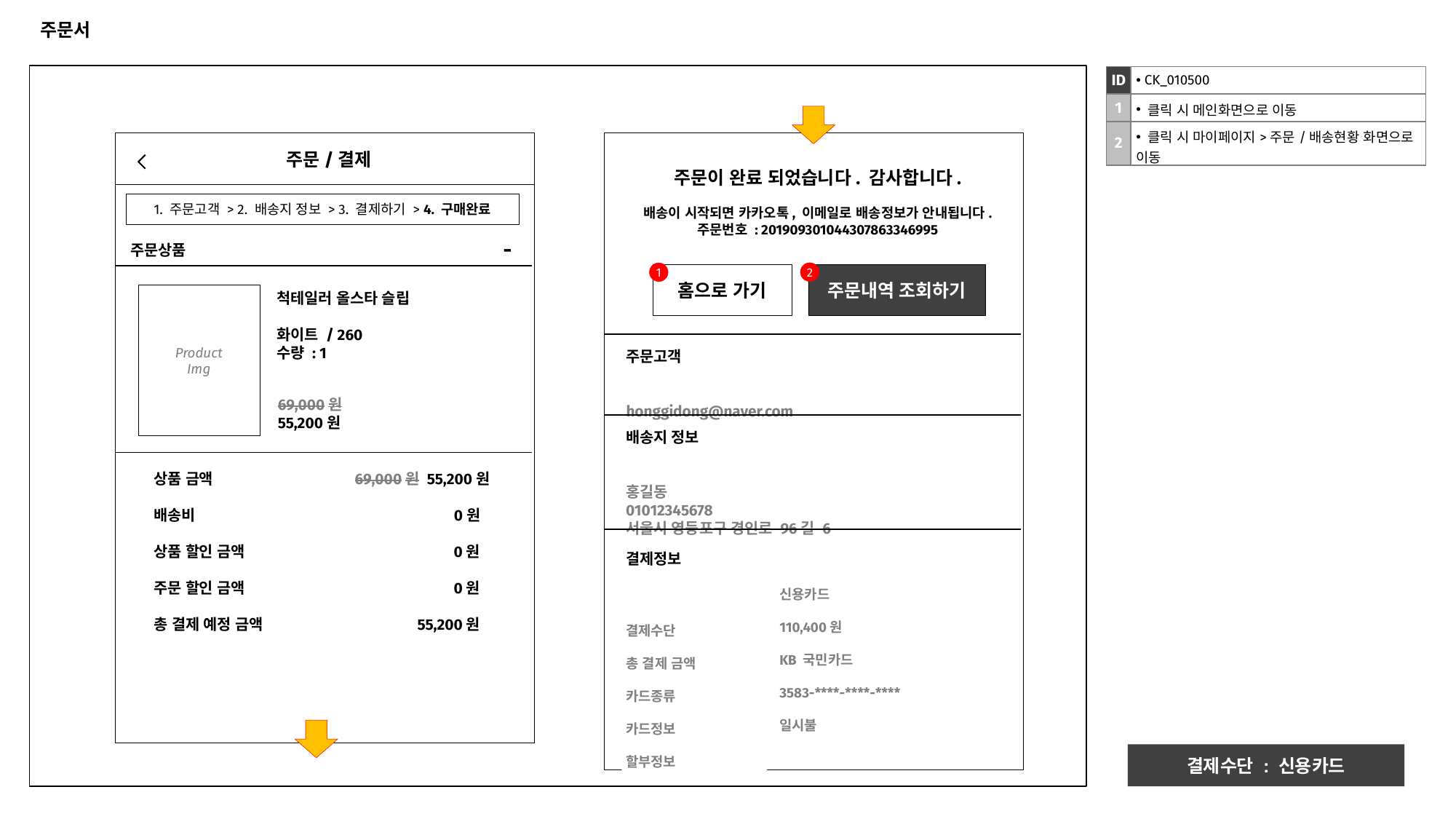

# 주문서

| ID | CK\_010500 |
| --- | --- |
| 1 | 클릭 시 메인화면으로 이동 |
| 2 | 클릭 시 마이페이지>주문/배송현황 화면으로 이동 |

 주문/결제
주문이 완료 되었습니다. 감사합니다.

배송이 시작되면 카카오톡, 이메일로 배송정보가 안내됩니다.
주문번호 : 201909301044307863346995

1. 주문고객 > 2. 배송지 정보 > 3. 결제하기 > 4. 구매완료
-
주문상품
2
1
홈으로 가기
주문내역 조회하기
Product
Img
척테일러 올스타 슬립

화이트 / 260
수량 : 1
주문고객

honggidong@naver.com
69,000원
55,200원
배송지 정보

홍길동
01012345678
서울시 영등포구 경인로 96길 6
상품 금액                                 69,000원 55,200원

배송비                                                             0원

상품 할인 금액                                                 0원

주문 할인 금액                                                 0원

총 결제 예정 금액                                    55,200원
결제정보

결제수단

총 결제 금액

카드종류

카드정보

할부정보

신용카드

110,400원

KB 국민카드

3583-****-****-****

일시불

결제수단 : 신용카드